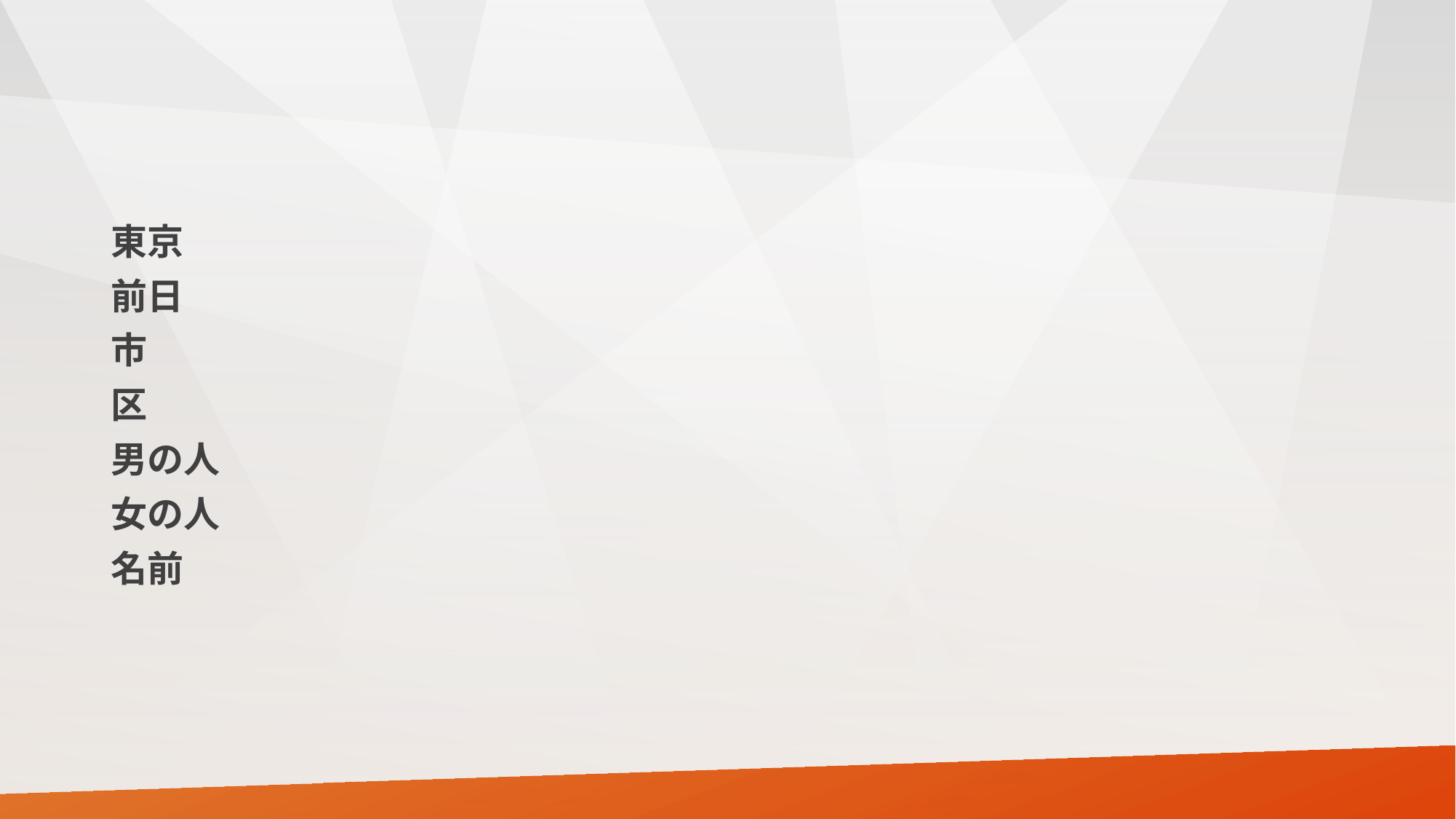

東京
前日
市
区
男の人
女の人
名前